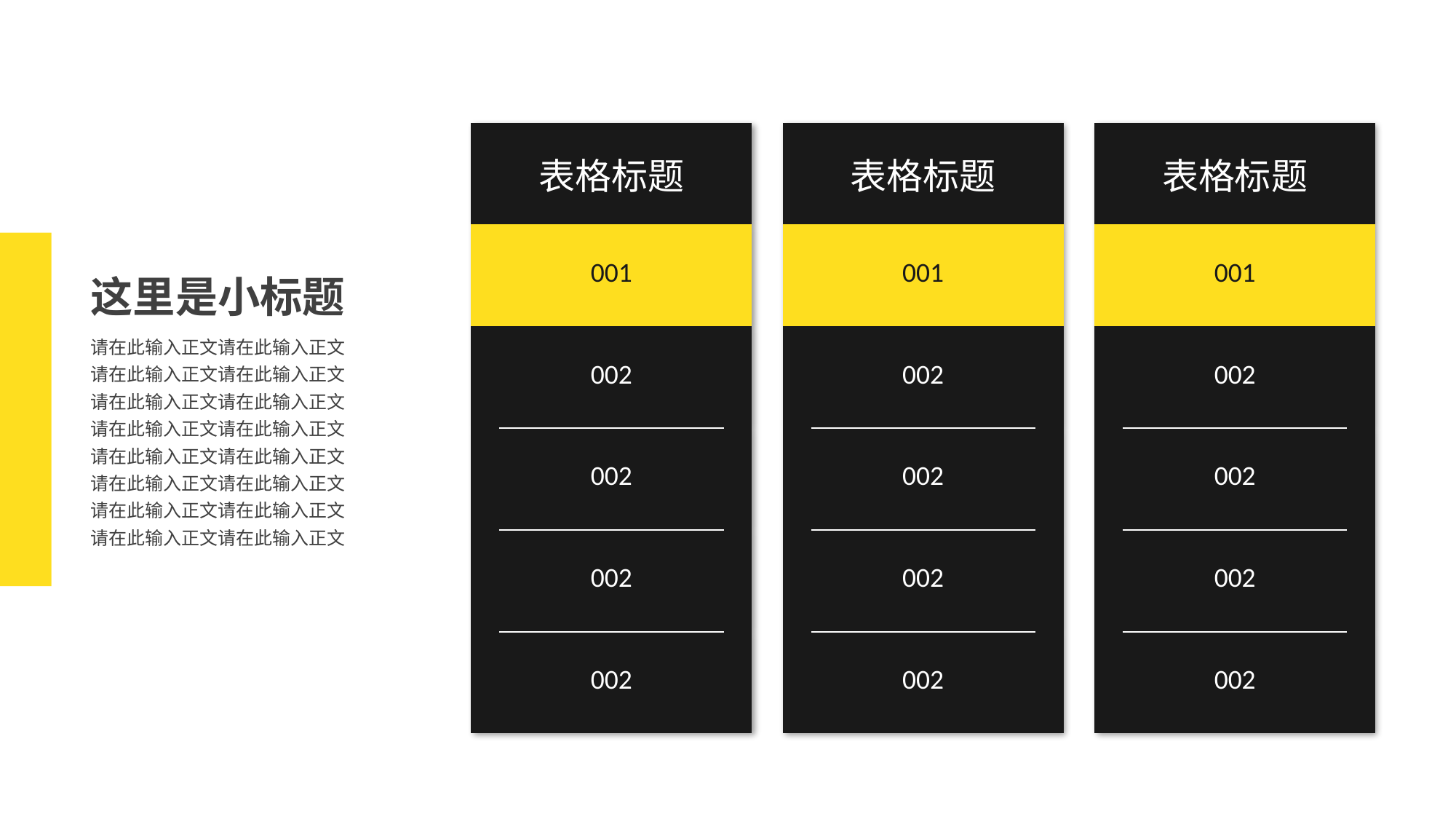

| 表格标题 |
| --- |
| 001 |
| 002 |
| 002 |
| 002 |
| 002 |
| 表格标题 |
| --- |
| 001 |
| 002 |
| 002 |
| 002 |
| 002 |
| 表格标题 |
| --- |
| 001 |
| 002 |
| 002 |
| 002 |
| 002 |

这里是小标题
请在此输入正文请在此输入正文
请在此输入正文请在此输入正文
请在此输入正文请在此输入正文
请在此输入正文请在此输入正文
请在此输入正文请在此输入正文
请在此输入正文请在此输入正文
请在此输入正文请在此输入正文
请在此输入正文请在此输入正文